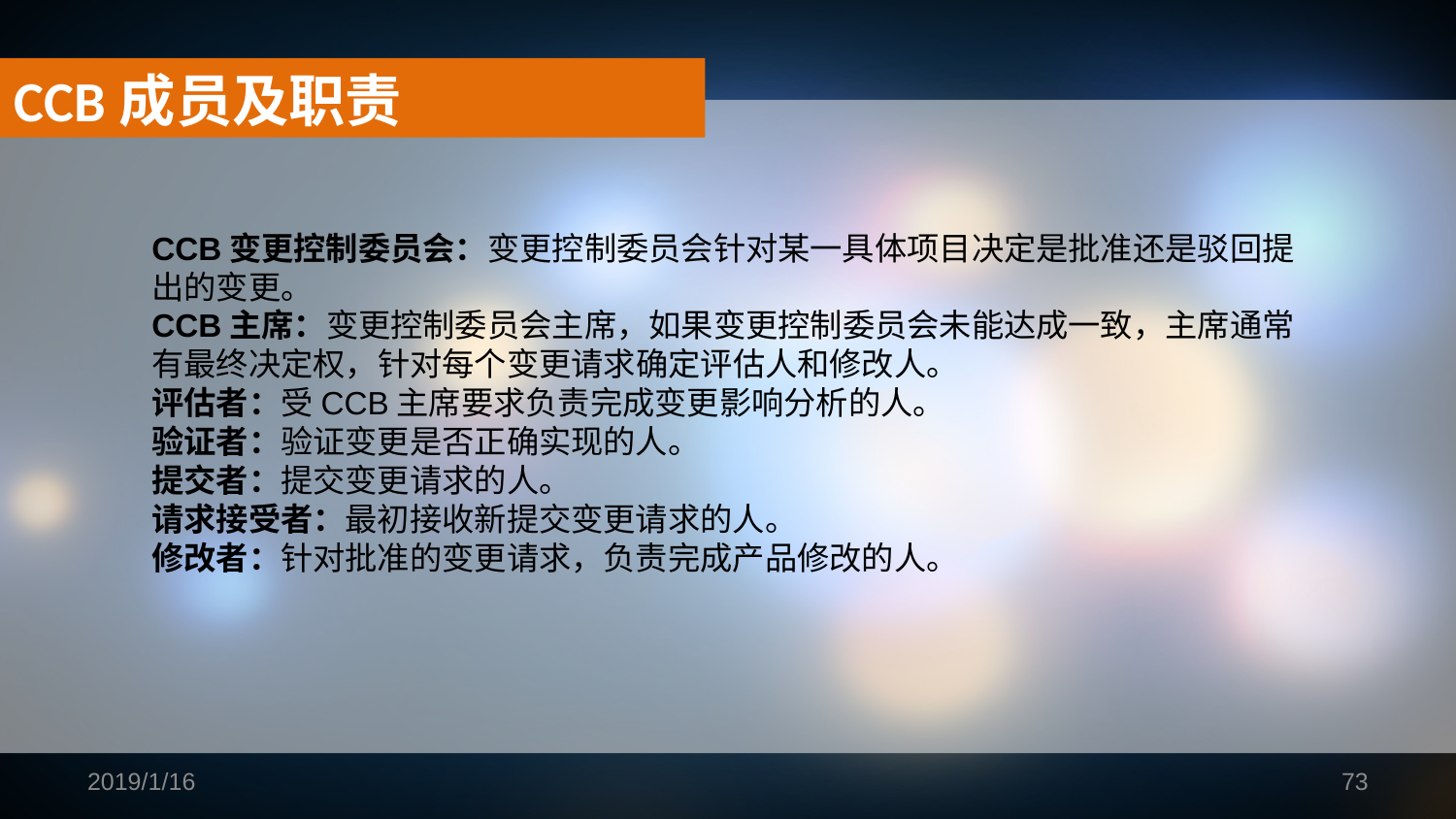

CCB成员及职责

CCB变更控制委员会：变更控制委员会针对某一具体项目决定是批准还是驳回提出的变更。
CCB主席：变更控制委员会主席，如果变更控制委员会未能达成一致，主席通常有最终决定权，针对每个变更请求确定评估人和修改人。
评估者：受CCB主席要求负责完成变更影响分析的人。
验证者：验证变更是否正确实现的人。
提交者：提交变更请求的人。
请求接受者：最初接收新提交变更请求的人。
修改者：针对批准的变更请求，负责完成产品修改的人。
2019/1/16
73